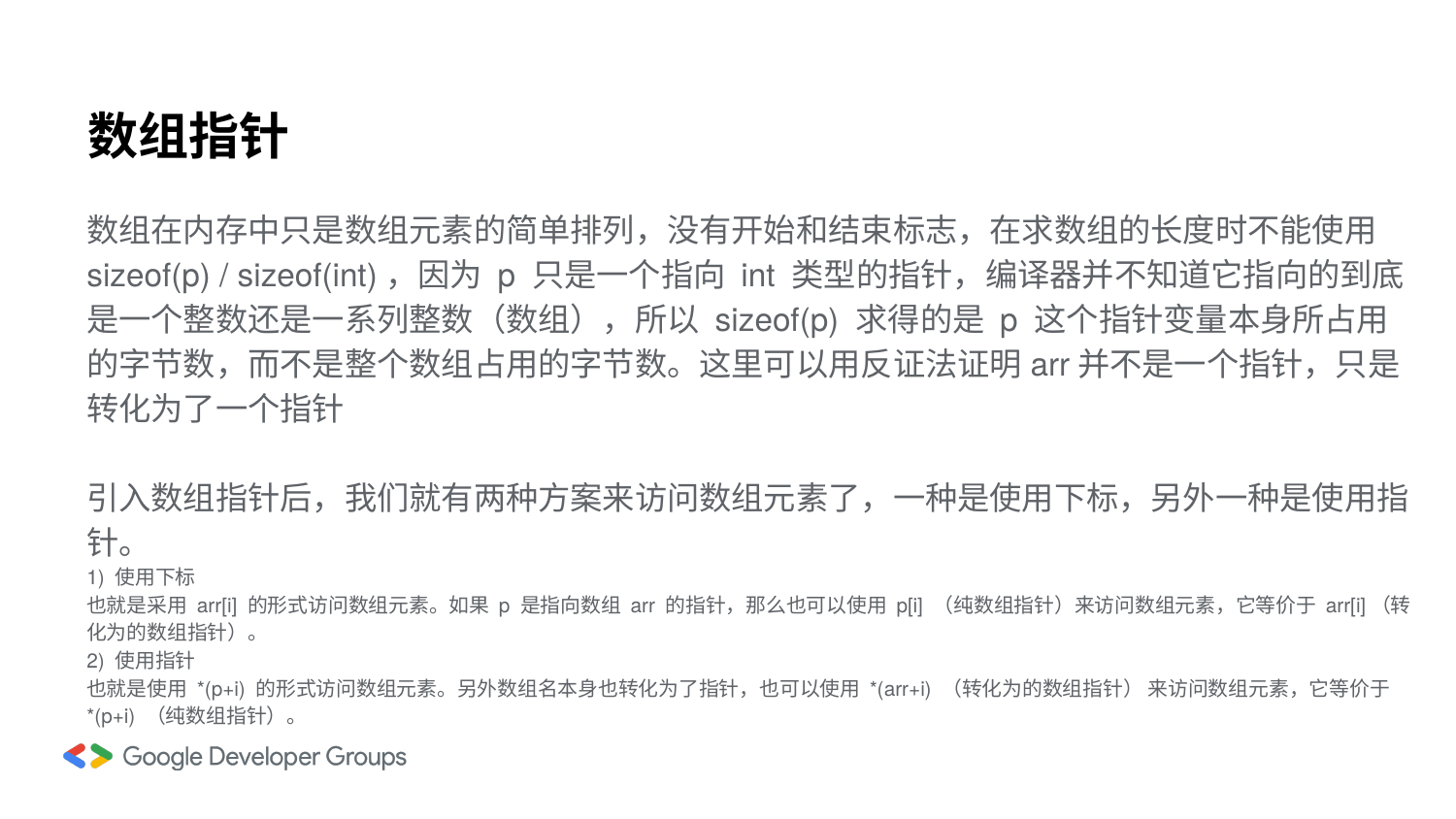

# 数组指针
数组在内存中只是数组元素的简单排列，没有开始和结束标志，在求数组的长度时不能使用sizeof(p) / sizeof(int)，因为 p 只是一个指向 int 类型的指针，编译器并不知道它指向的到底是一个整数还是一系列整数（数组），所以 sizeof(p) 求得的是 p 这个指针变量本身所占用的字节数，而不是整个数组占用的字节数。这里可以用反证法证明arr并不是一个指针，只是转化为了一个指针

引入数组指针后，我们就有两种方案来访问数组元素了，一种是使用下标，另外一种是使用指针。
1) 使用下标
也就是采用 arr[i] 的形式访问数组元素。如果 p 是指向数组 arr 的指针，那么也可以使用 p[i] （纯数组指针）来访问数组元素，它等价于 arr[i]（转化为的数组指针）。
2) 使用指针
也就是使用 *(p+i) 的形式访问数组元素。另外数组名本身也转化为了指针，也可以使用 *(arr+i) （转化为的数组指针） 来访问数组元素，它等价于 *(p+i) （纯数组指针）。